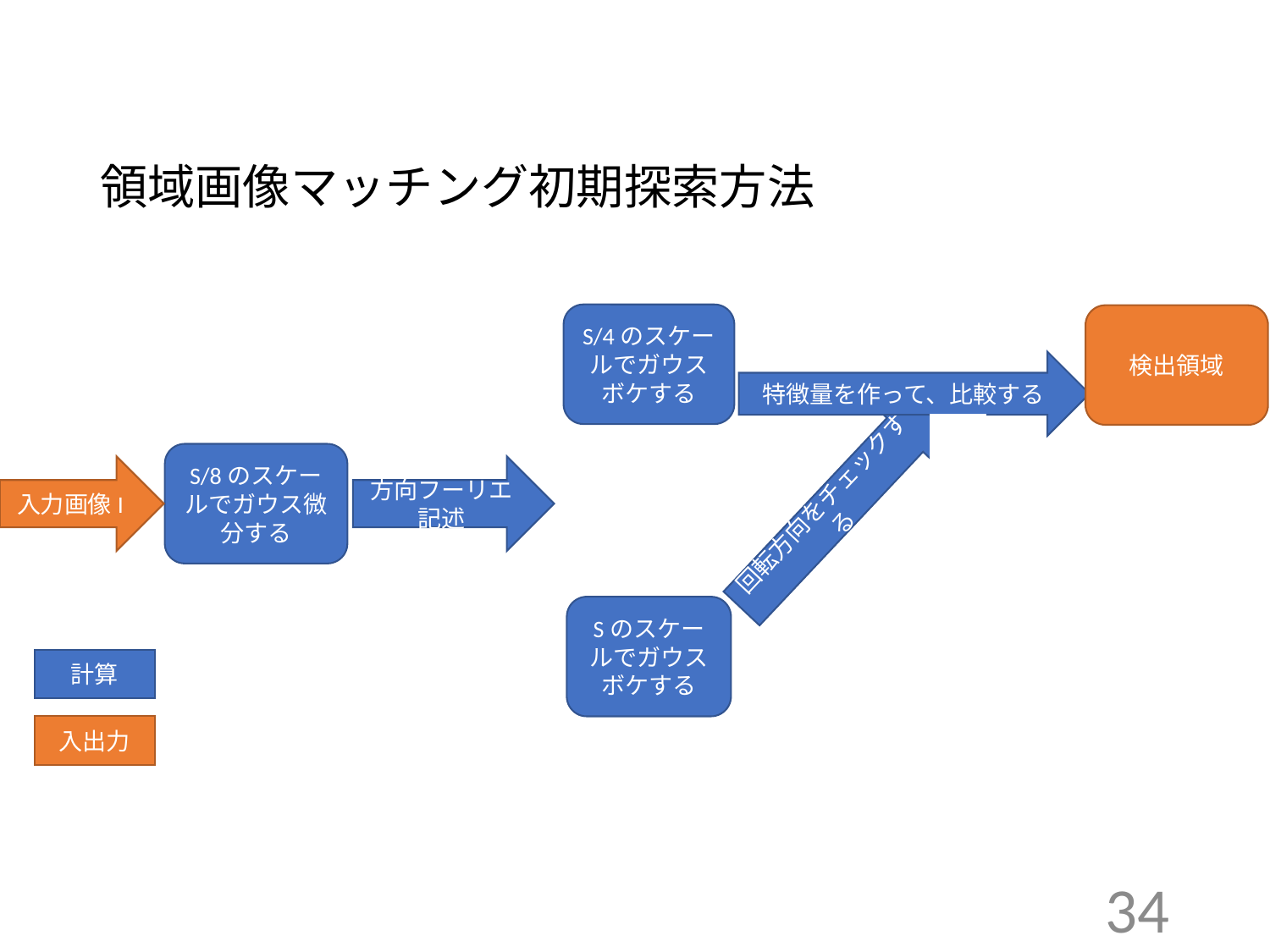

# 領域画像マッチング初期探索方法
S/4のスケールでガウスボケする
検出領域
特徴量を作って、比較する

回転方向をチェックする
S/8のスケールでガウス微分する
入力画像I
方向フーリエ記述
Sのスケールでガウスボケする
計算
入出力
34